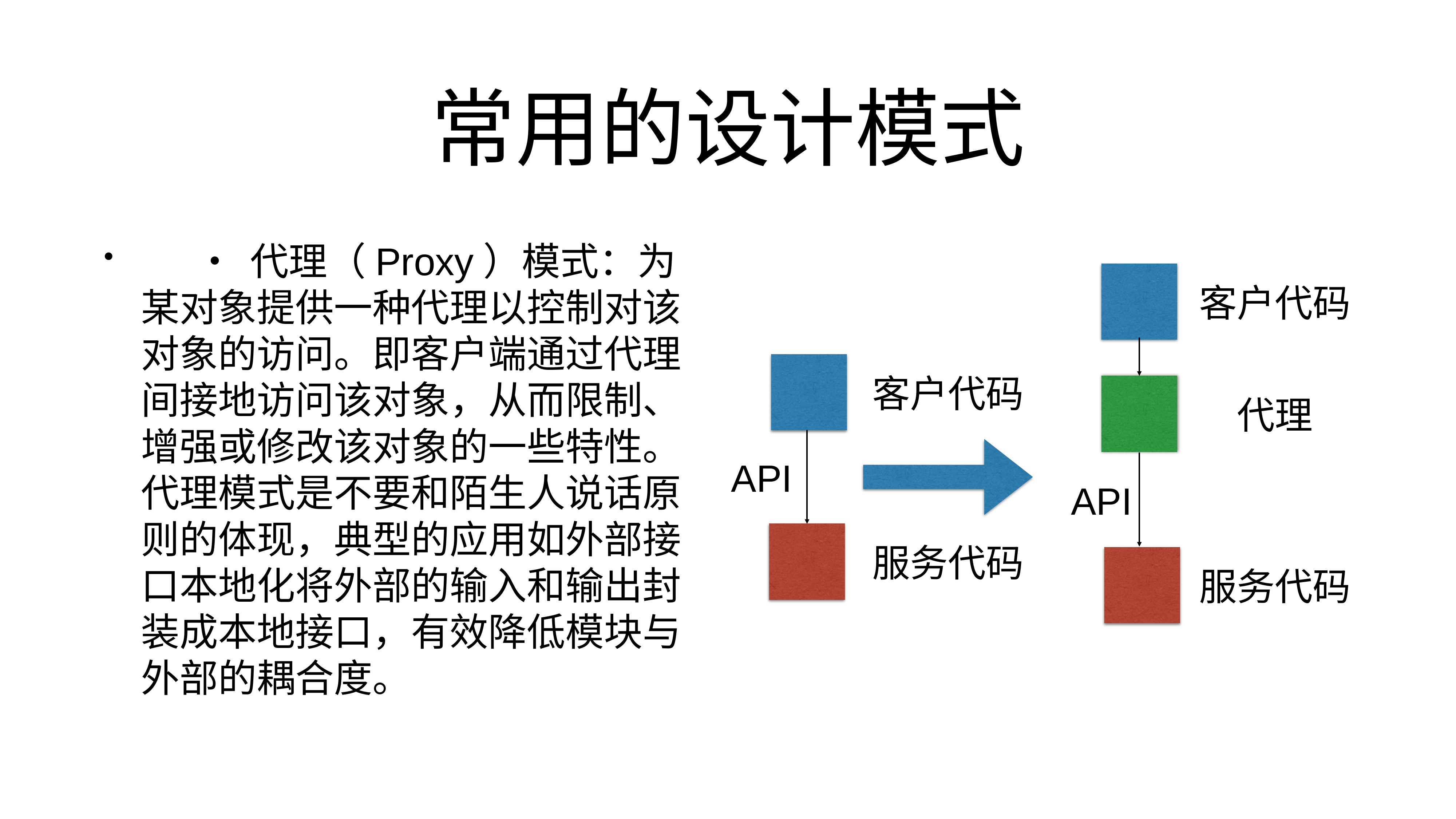

# 常用的设计模式
	•	代理（Proxy）模式：为某对象提供一种代理以控制对该对象的访问。即客户端通过代理间接地访问该对象，从而限制、增强或修改该对象的一些特性。代理模式是不要和陌生人说话原则的体现，典型的应用如外部接口本地化将外部的输入和输出封装成本地接口，有效降低模块与外部的耦合度。

客户代码

客户代码

代理

API

API

服务代码

服务代码